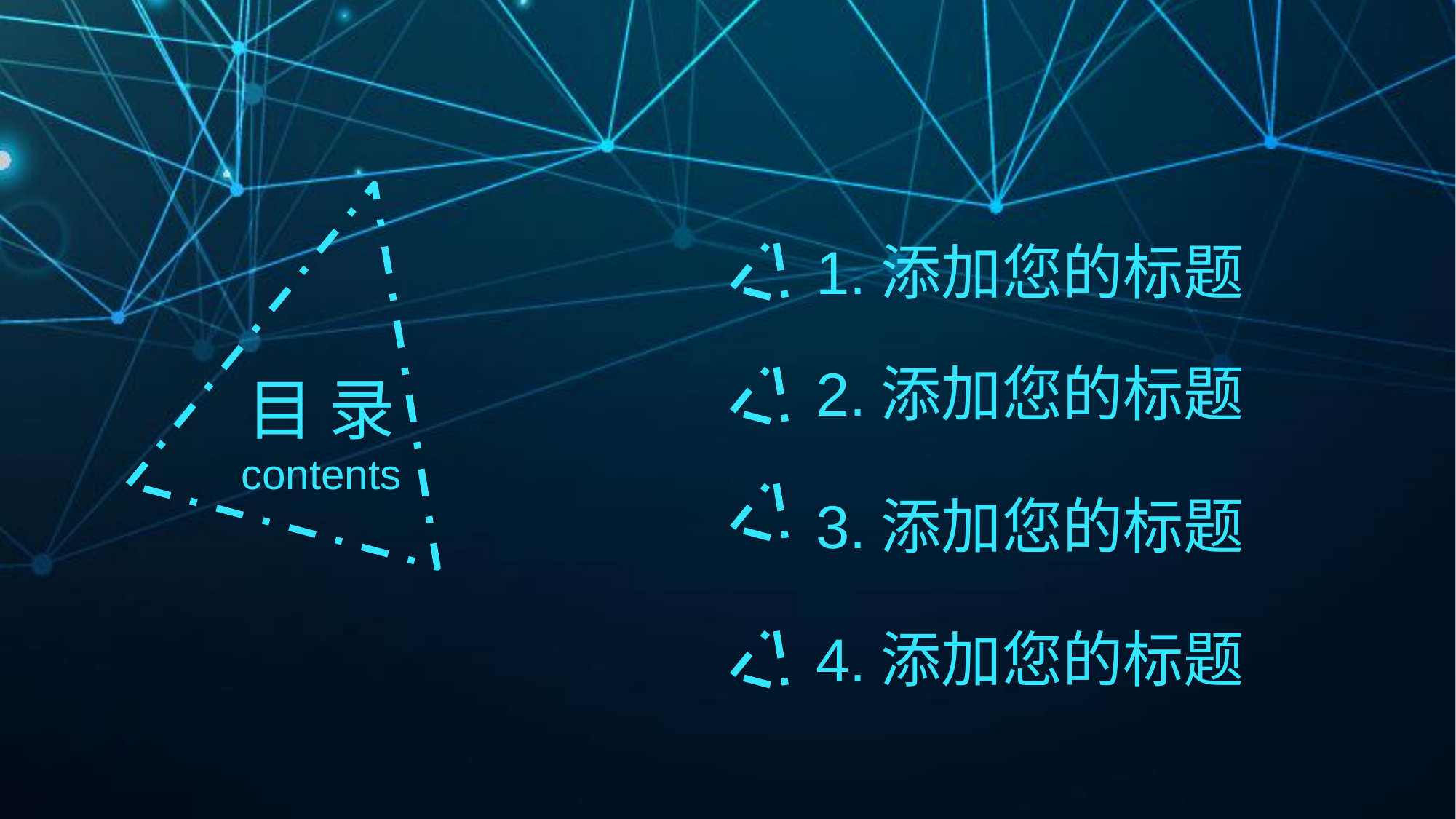

1.添加您的标题

2.添加您的标题

目 录
contents

3.添加您的标题
4.添加您的标题